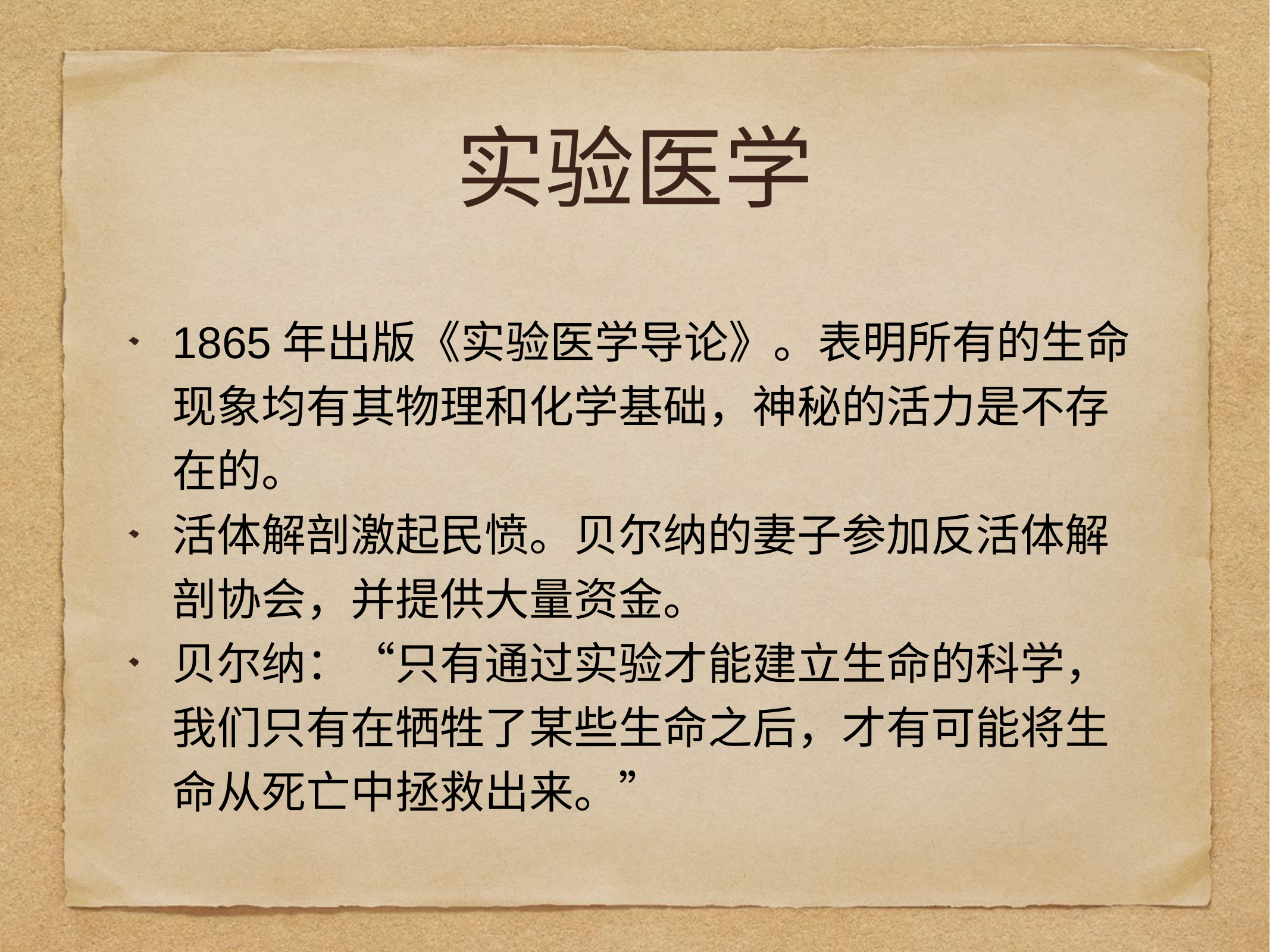

# 实验医学
1865年出版《实验医学导论》。表明所有的生命现象均有其物理和化学基础，神秘的活力是不存在的。
活体解剖激起民愤。贝尔纳的妻子参加反活体解剖协会，并提供大量资金。
贝尔纳：“只有通过实验才能建立生命的科学，我们只有在牺牲了某些生命之后，才有可能将生命从死亡中拯救出来。”